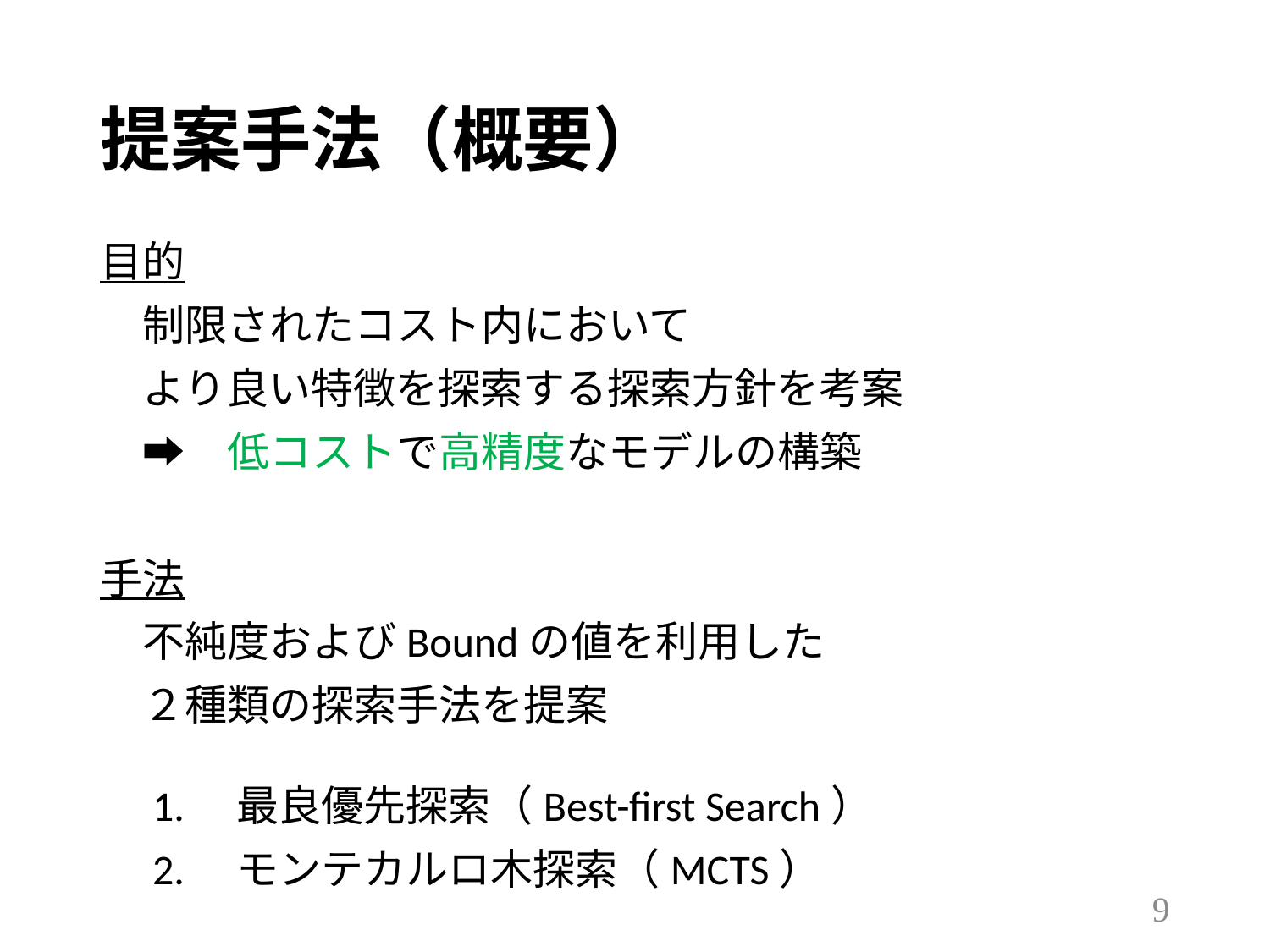

# 提案手法（概要）
目的
　制限されたコスト内において
　より良い特徴を探索する探索方針を考案
　➡︎　低コストで高精度なモデルの構築

手法
　不純度およびBoundの値を利用した
　２種類の探索手法を提案

　1.　最良優先探索（Best-first Search）
　2.　モンテカルロ木探索（MCTS）
9